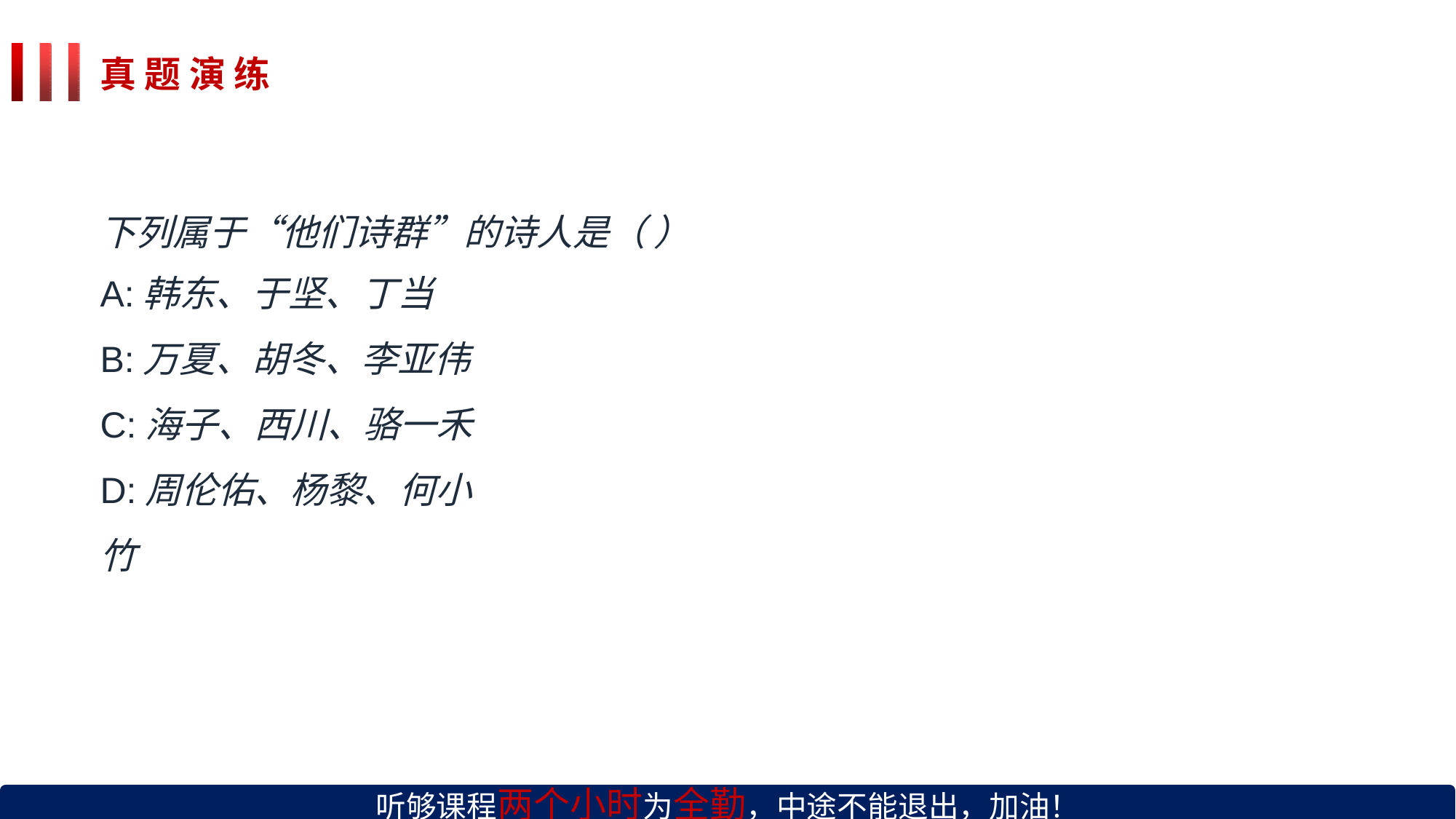

真 题 演 练

下列属于“他们诗群”的诗人是（ ）
A:韩东、于坚、丁当
B:万夏、胡冬、李亚伟 C:海子、西川、骆一禾 D:周伦佑、杨黎、何小竹
70

听够课程两个小时为全勤，中途不能退出，加油！